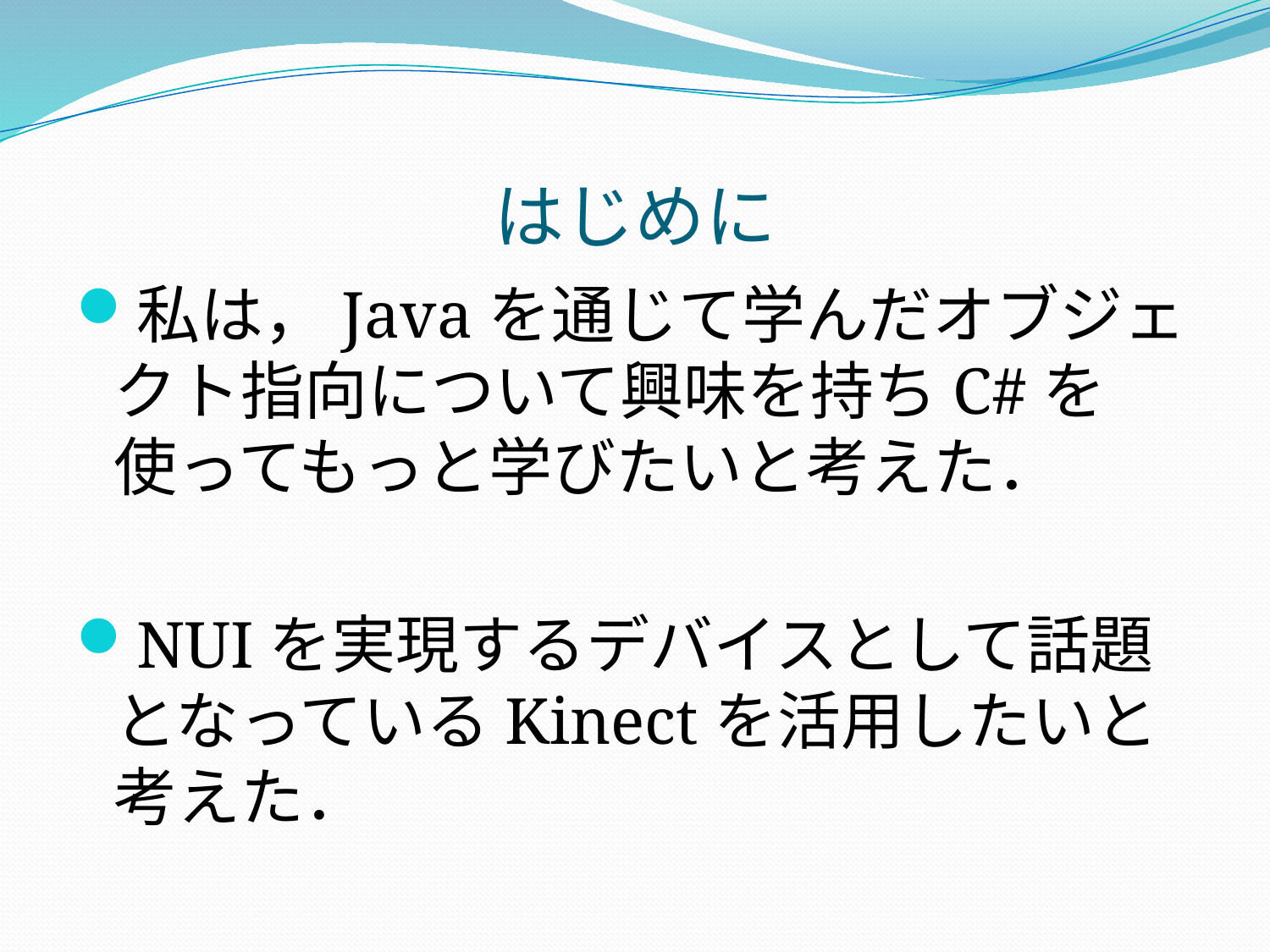

# はじめに
私は，Javaを通じて学んだオブジェクト指向について興味を持ちC#を使ってもっと学びたいと考えた．

NUIを実現するデバイスとして話題となっているKinectを活用したいと考えた．